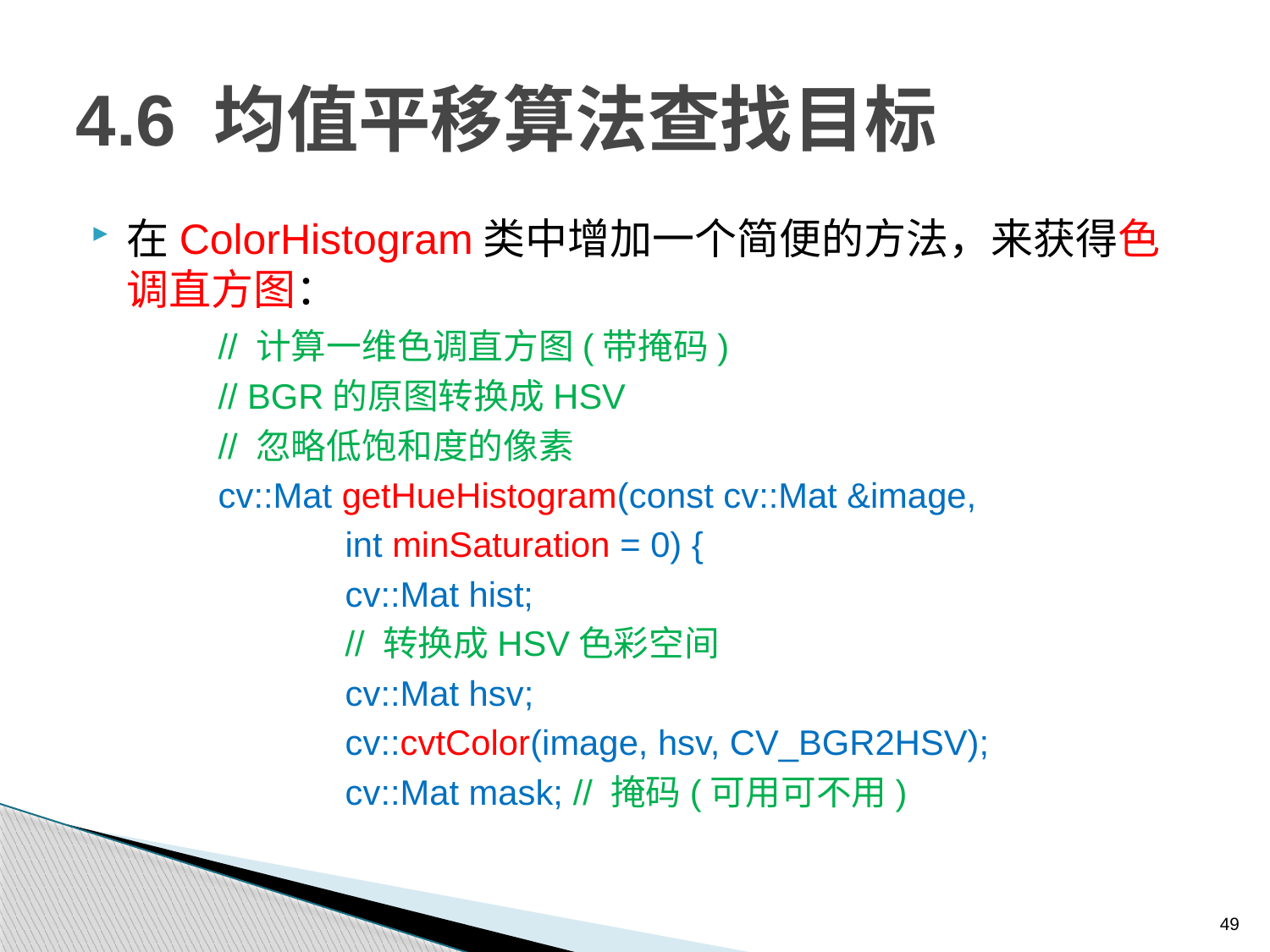

# 4.6 均值平移算法查找目标
在ColorHistogram类中增加一个简便的方法，来获得色调直方图：
	// 计算一维色调直方图(带掩码)
	// BGR的原图转换成HSV
	// 忽略低饱和度的像素
	cv::Mat getHueHistogram(const cv::Mat &image,
		int minSaturation = 0) {
		cv::Mat hist;
		// 转换成HSV色彩空间
		cv::Mat hsv;
		cv::cvtColor(image, hsv, CV_BGR2HSV);
		cv::Mat mask; // 掩码(可用可不用)
49